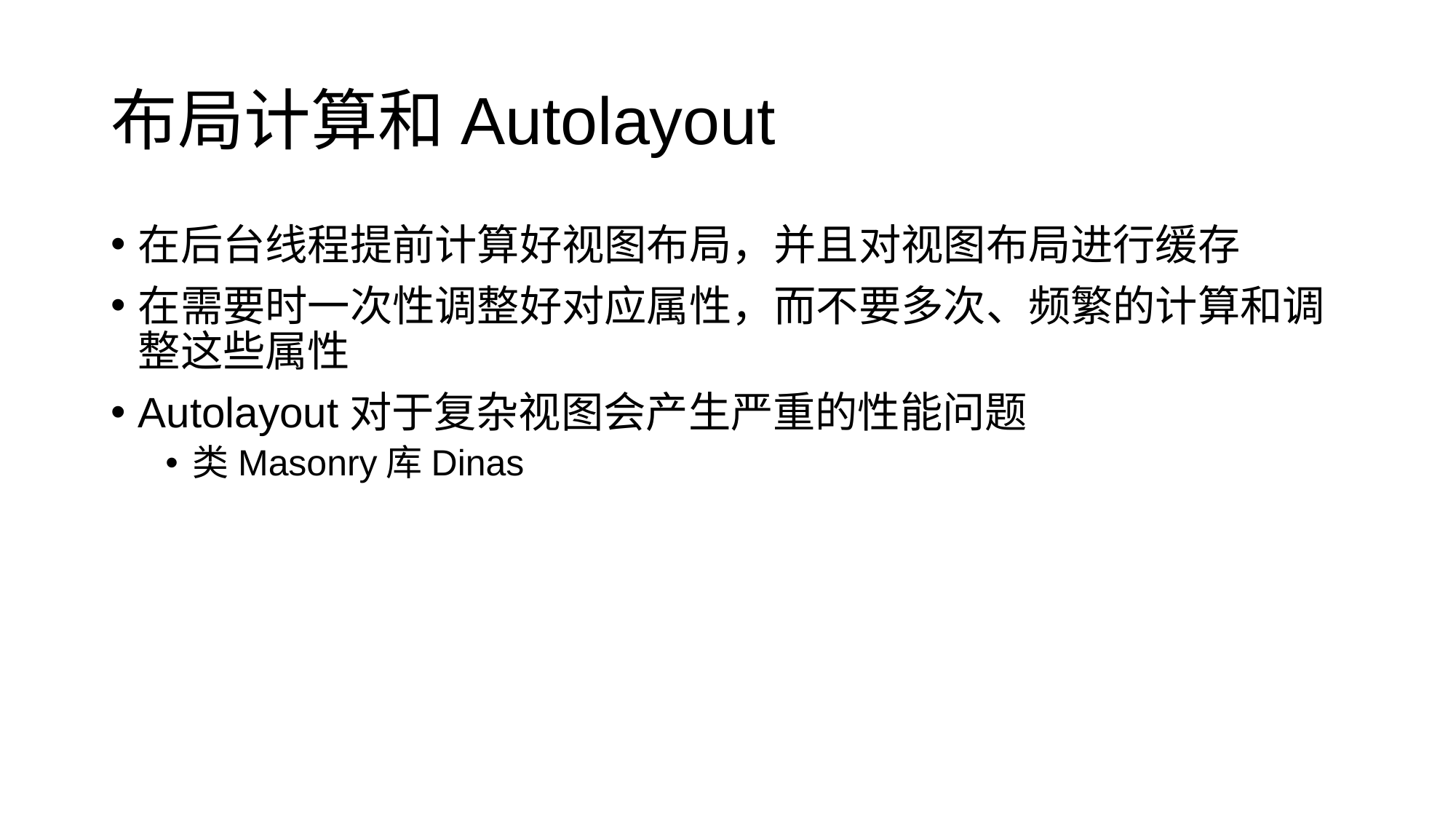

# 布局计算和Autolayout
在后台线程提前计算好视图布局，并且对视图布局进行缓存
在需要时一次性调整好对应属性，而不要多次、频繁的计算和调整这些属性
Autolayout对于复杂视图会产生严重的性能问题
类Masonry库Dinas